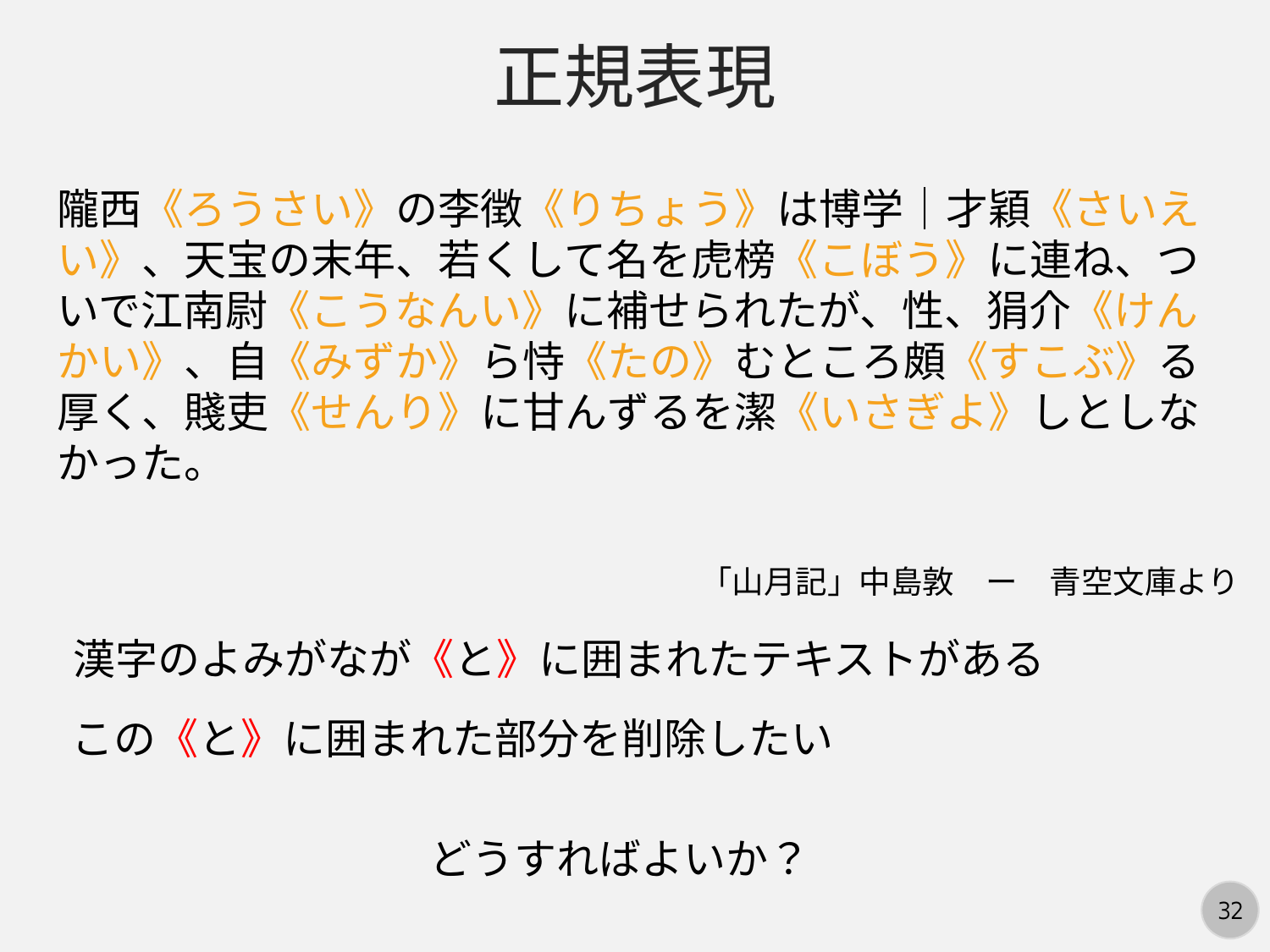

正規表現
隴西《ろうさい》の李徴《りちょう》は博学｜才穎《さいえい》、天宝の末年、若くして名を虎榜《こぼう》に連ね、ついで江南尉《こうなんい》に補せられたが、性、狷介《けんかい》、自《みずか》ら恃《たの》むところ頗《すこぶ》る厚く、賤吏《せんり》に甘んずるを潔《いさぎよ》しとしなかった。
「山月記」中島敦　ー　青空文庫より
漢字のよみがなが《と》に囲まれたテキストがある
この《と》に囲まれた部分を削除したい
どうすればよいか？